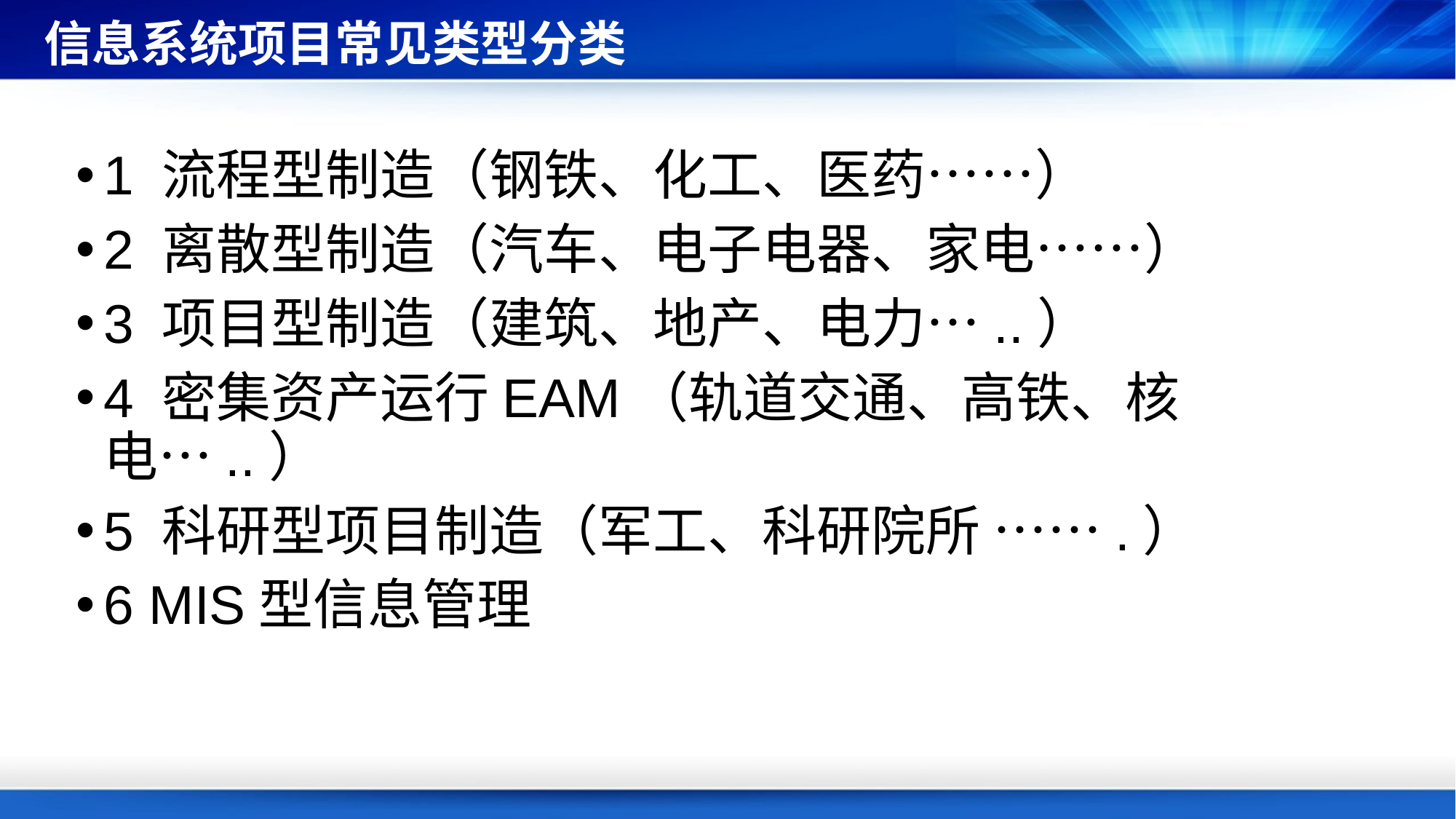

# 信息系统项目常见类型分类
1 流程型制造（钢铁、化工、医药……）
2 离散型制造（汽车、电子电器、家电……）
3 项目型制造（建筑、地产、电力…..）
4 密集资产运行EAM（轨道交通、高铁、核电…..）
5 科研型项目制造（军工、科研院所 …….）
6 MIS型信息管理